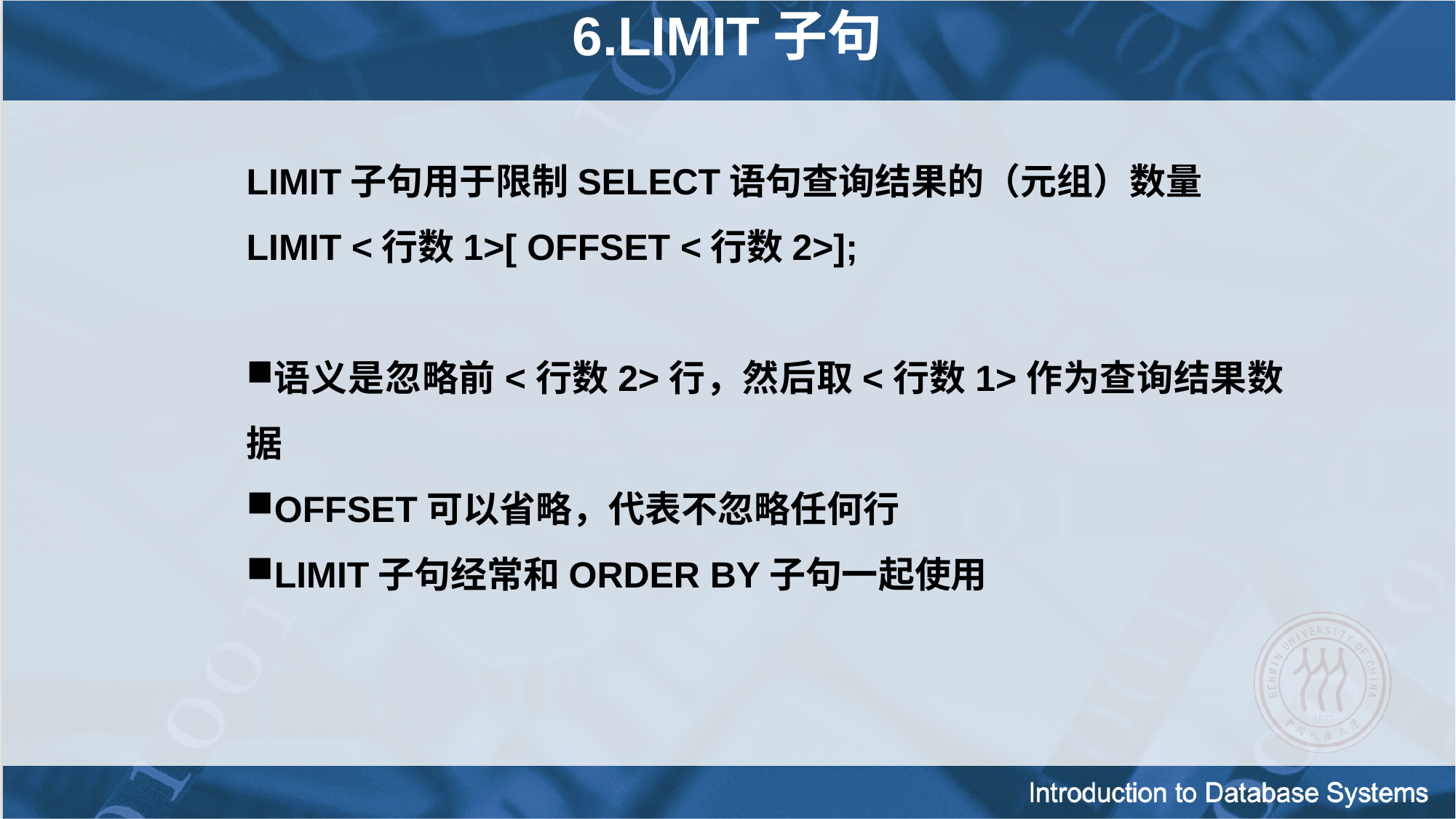

6.LIMIT子句
LIMIT子句用于限制SELECT语句查询结果的（元组）数量
LIMIT <行数1>[ OFFSET <行数2>];

语义是忽略前<行数2>行，然后取<行数1>作为查询结果数据
OFFSET可以省略，代表不忽略任何行
LIMIT子句经常和ORDER BY子句一起使用